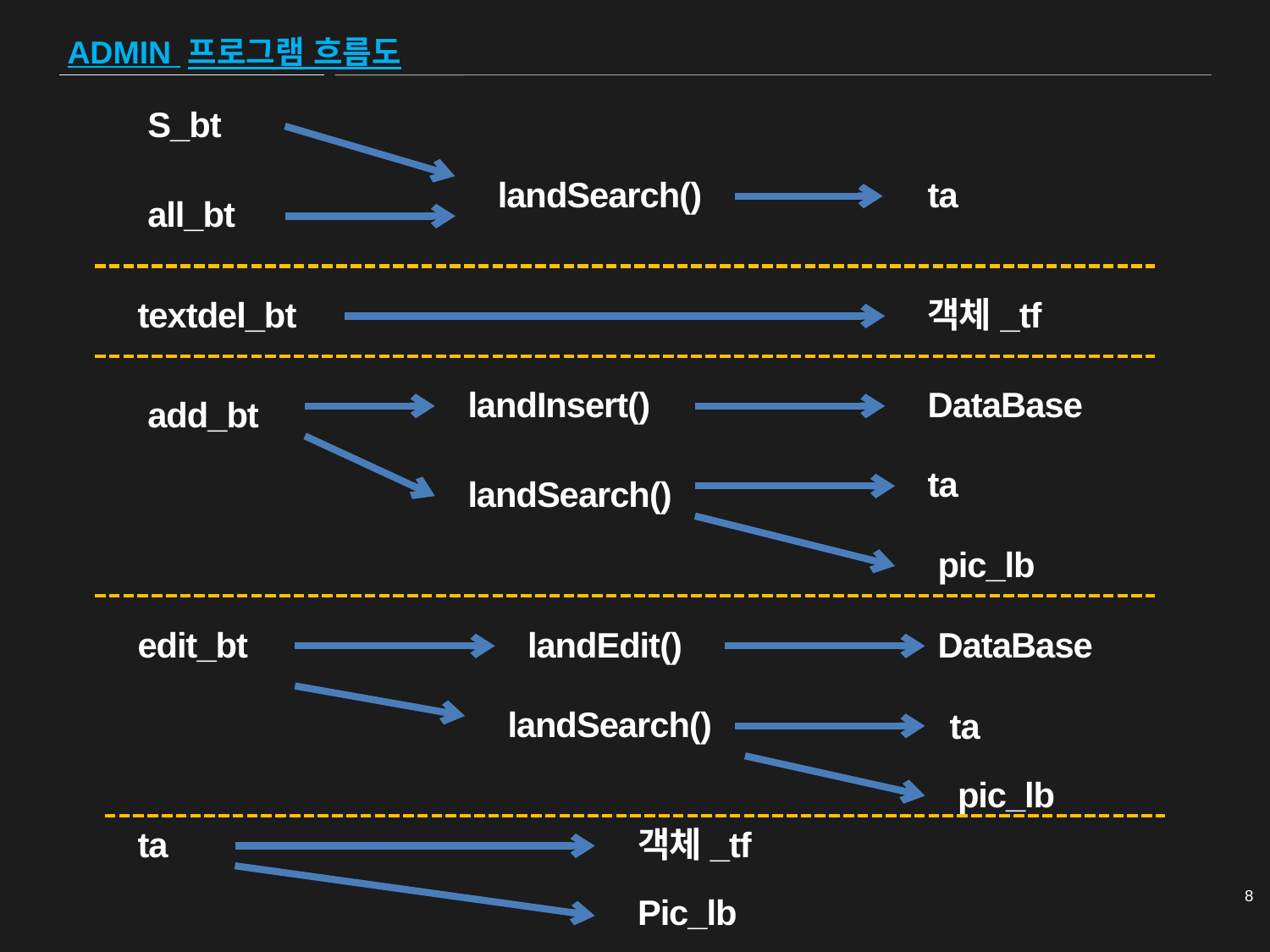

ADMIN 프로그램 흐름도
S_bt
landSearch()
ta
all_bt
textdel_bt
객체_tf
landInsert()
DataBase
add_bt
ta
landSearch()
pic_lb
edit_bt
landEdit()
DataBase
landSearch()
ta
pic_lb
ta
객체_tf
8
Pic_lb